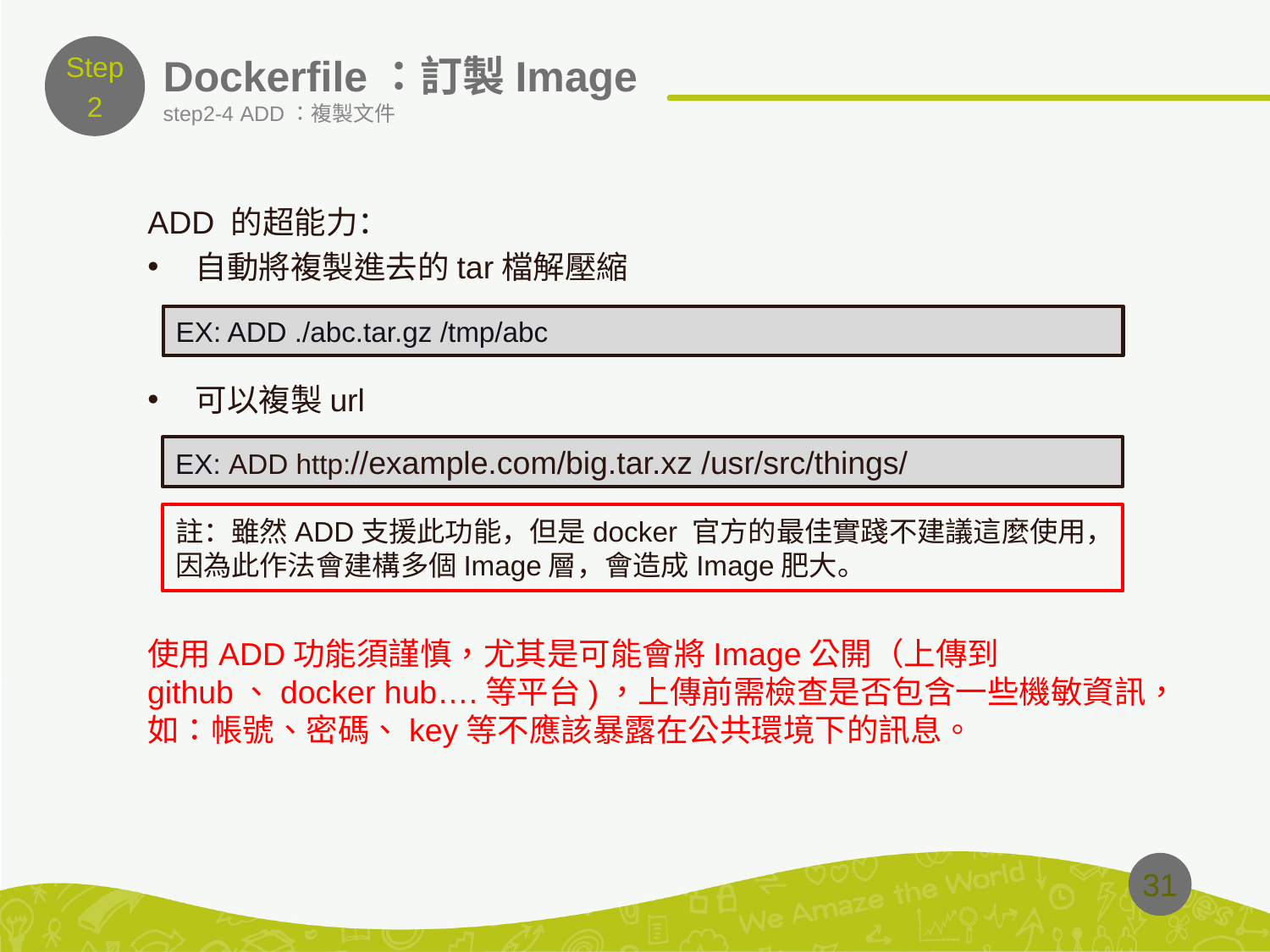

Step
2
# Dockerfile：訂製Image
step2-4 ADD：複製文件
ADD 的超能力：
自動將複製進去的tar檔解壓縮

可以複製url

EX: ADD ./abc.tar.gz /tmp/abc
EX: ADD http://example.com/big.tar.xz /usr/src/things/
註：雖然ADD支援此功能，但是docker 官方的最佳實踐不建議這麼使用，因為此作法會建構多個Image層，會造成Image肥大。
使用ADD功能須謹慎，尤其是可能會將Image公開（上傳到github、docker hub….等平台)，上傳前需檢查是否包含一些機敏資訊，如：帳號、密碼、key等不應該暴露在公共環境下的訊息。
31